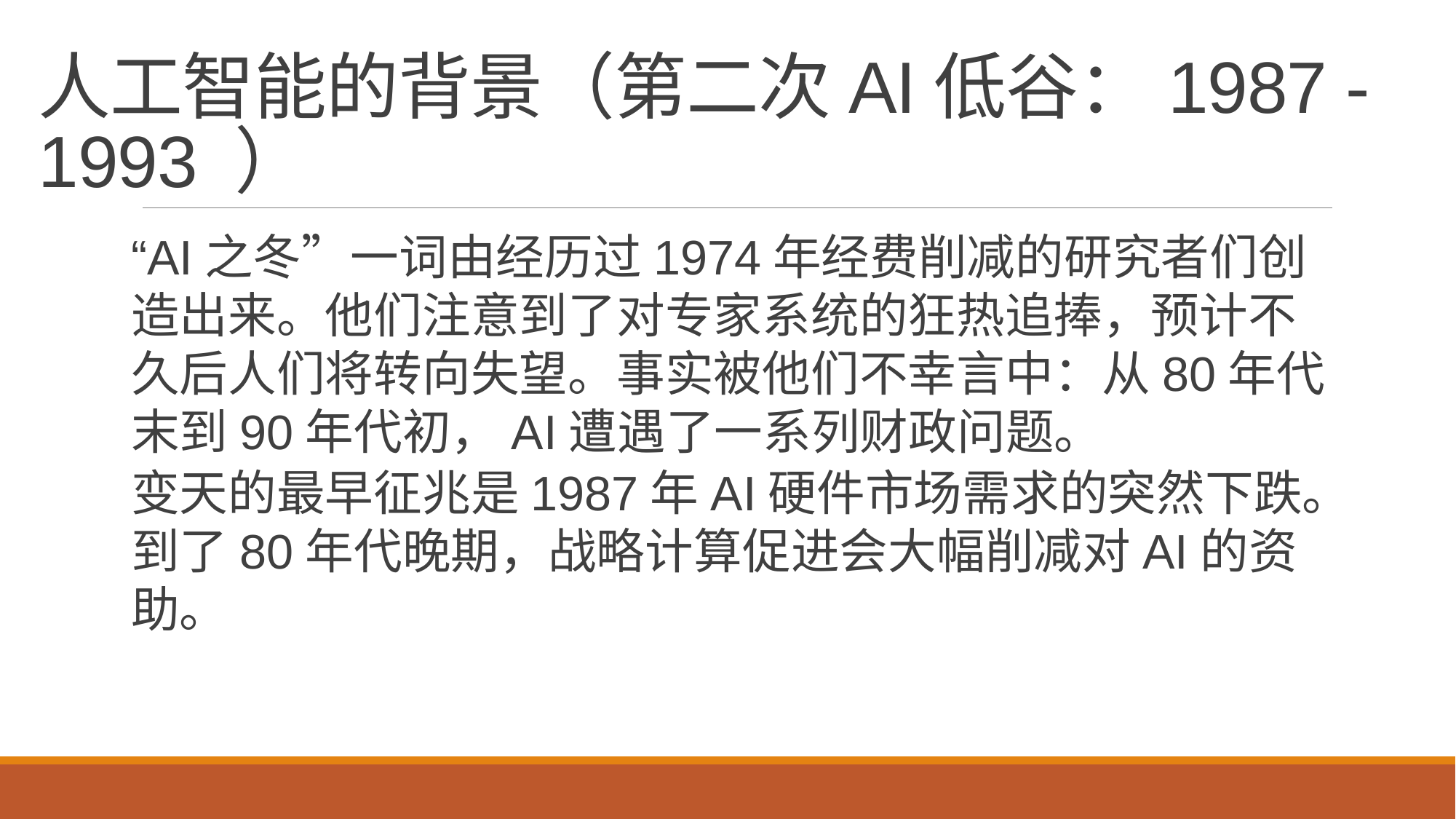

# 人工智能的背景（第二次AI低谷：1987 - 1993 ）
“AI之冬”一词由经历过1974年经费削减的研究者们创造出来。他们注意到了对专家系统的狂热追捧，预计不久后人们将转向失望。事实被他们不幸言中：从80年代末到90年代初，AI遭遇了一系列财政问题。
变天的最早征兆是1987年AI硬件市场需求的突然下跌。到了80年代晚期，战略计算促进会大幅削减对AI的资助。

15